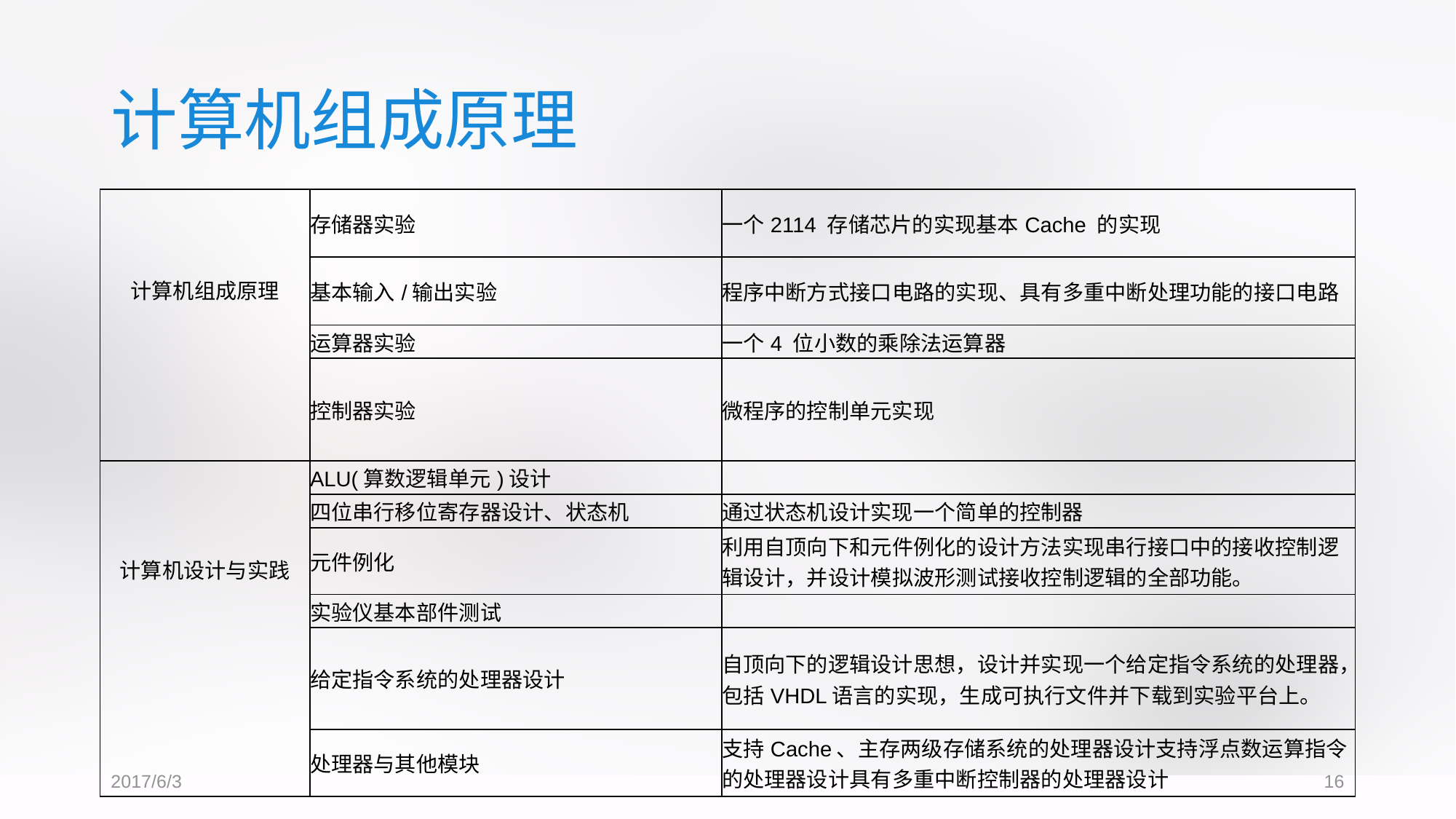

# 计算机组成原理
| 计算机组成原理 | 存储器实验 | 一个2114 存储芯片的实现基本Cache 的实现 |
| --- | --- | --- |
|  | 基本输入/输出实验 | 程序中断方式接口电路的实现、具有多重中断处理功能的接口电路 |
|  | 运算器实验 | 一个4 位小数的乘除法运算器 |
|  | 控制器实验 | 微程序的控制单元实现 |
| 计算机设计与实践 | ALU(算数逻辑单元)设计 |  |
|  | 四位串行移位寄存器设计、状态机 | 通过状态机设计实现一个简单的控制器 |
|  | 元件例化 | 利用自顶向下和元件例化的设计方法实现串行接口中的接收控制逻辑设计，并设计模拟波形测试接收控制逻辑的全部功能。 |
|  | 实验仪基本部件测试 |  |
|  | 给定指令系统的处理器设计 | 自顶向下的逻辑设计思想，设计并实现一个给定指令系统的处理器，包括VHDL语言的实现，生成可执行文件并下载到实验平台上。 |
|  | 处理器与其他模块 | 支持Cache、主存两级存储系统的处理器设计支持浮点数运算指令的处理器设计具有多重中断控制器的处理器设计 |
2017/6/3
16